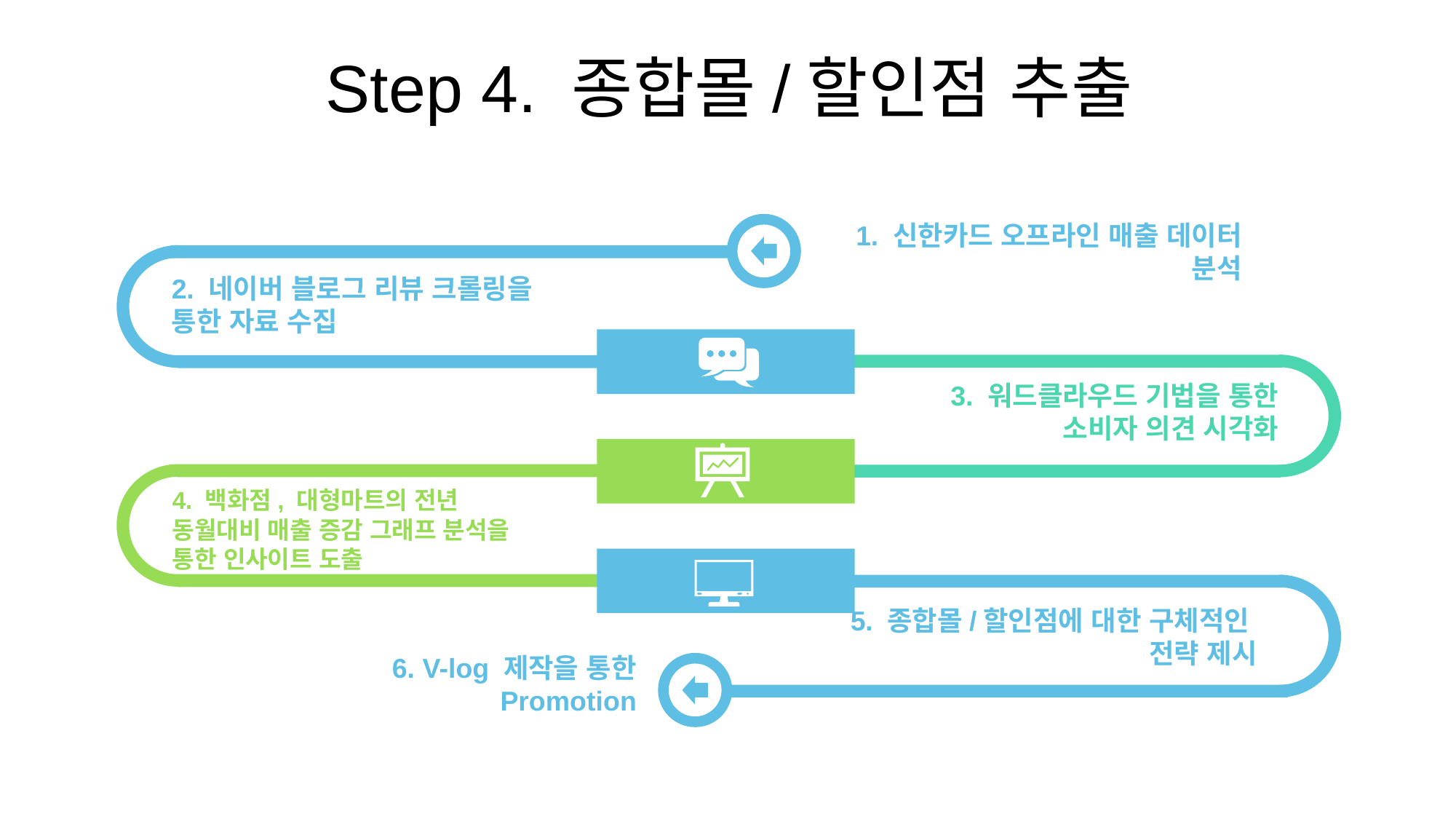

Step 4. 종합몰/할인점 추출
1. 신한카드 오프라인 매출 데이터 분석

2. 네이버 블로그 리뷰 크롤링을 통한 자료 수집

3. 워드클라우드 기법을 통한 소비자 의견 시각화

4. 백화점, 대형마트의 전년 동월대비 매출 증감 그래프 분석을 통한 인사이트 도출

5. 종합몰/할인점에 대한 구체적인
전략 제시
6. V-log 제작을 통한 Promotion